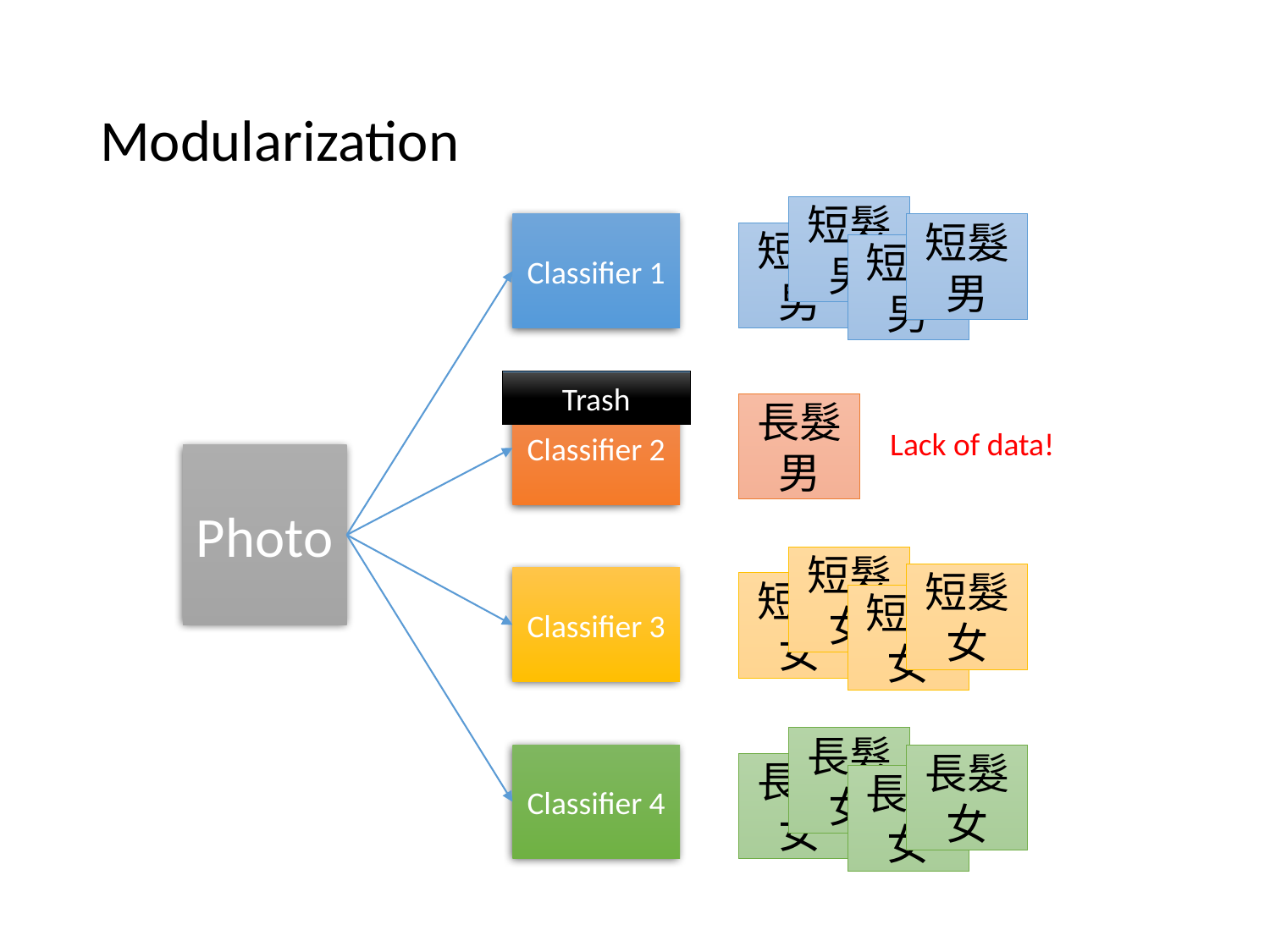

# Modularization
短髮男
Classifier 1
短髮男
短髮男
短髮男
Trash
Classifier 2
長髮男
Lack of data!
Photo
短髮女
短髮女
Classifier 3
短髮女
短髮女
長髮女
Classifier 4
長髮女
長髮女
長髮女